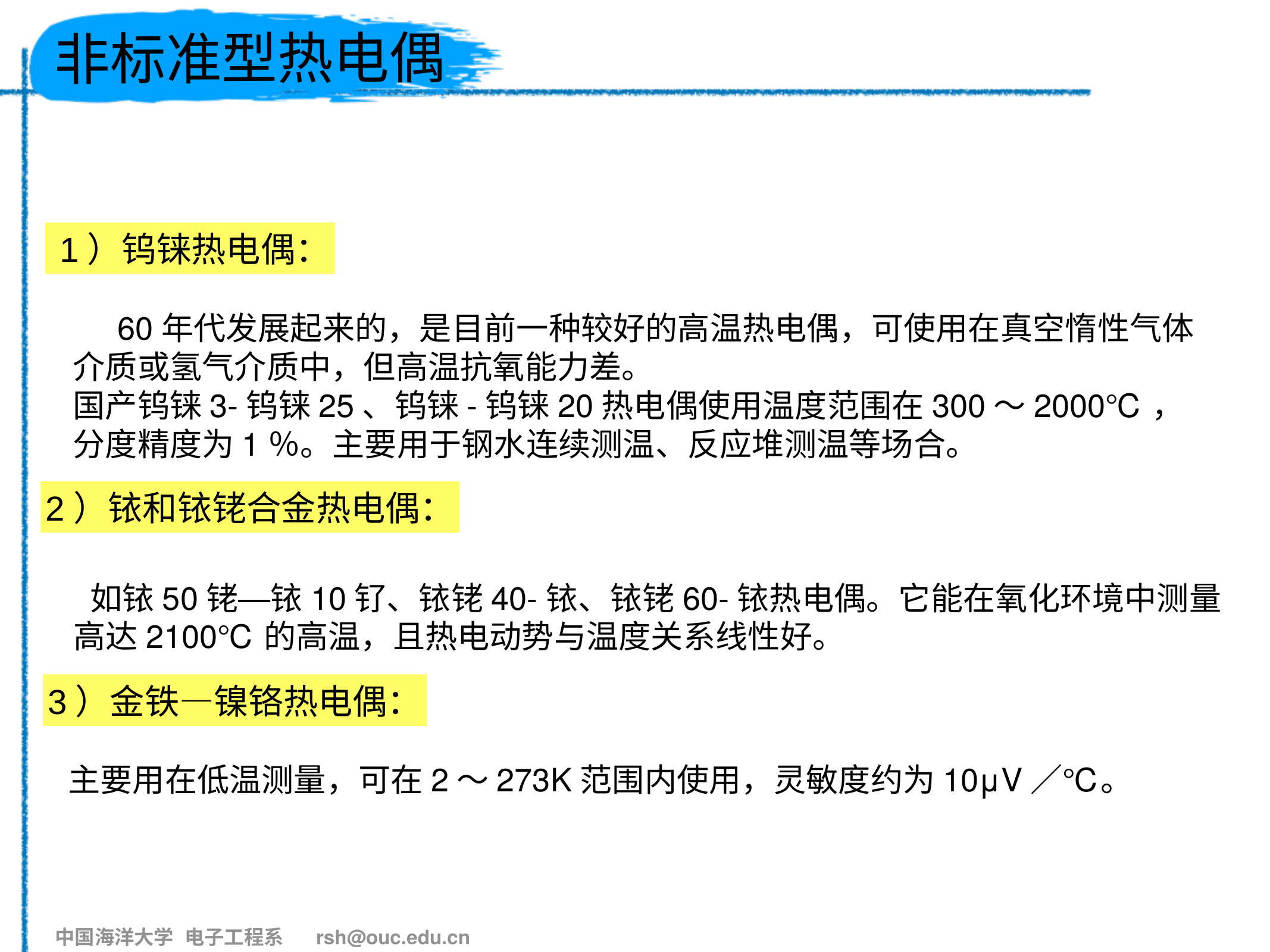

# 非标准型热电偶
 1）钨铼热电偶：
     60年代发展起来的，是目前一种较好的高温热电偶，可使用在真空惰性气体介质或氢气介质中，但高温抗氧能力差。
国产钨铼3-钨铼25、钨铼-钨铼20热电偶使用温度范围在300～2000℃，分度精度为1％。主要用于钢水连续测温、反应堆测温等场合。
2）铱和铱铑合金热电偶：
 如铱50铑—铱10钌、铱铑40-铱、铱铑60-铱热电偶。它能在氧化环境中测量高达2100℃的高温，且热电动势与温度关系线性好。
3）金铁—镍铬热电偶：
主要用在低温测量，可在2～273K范围内使用，灵敏度约为10μV／℃。